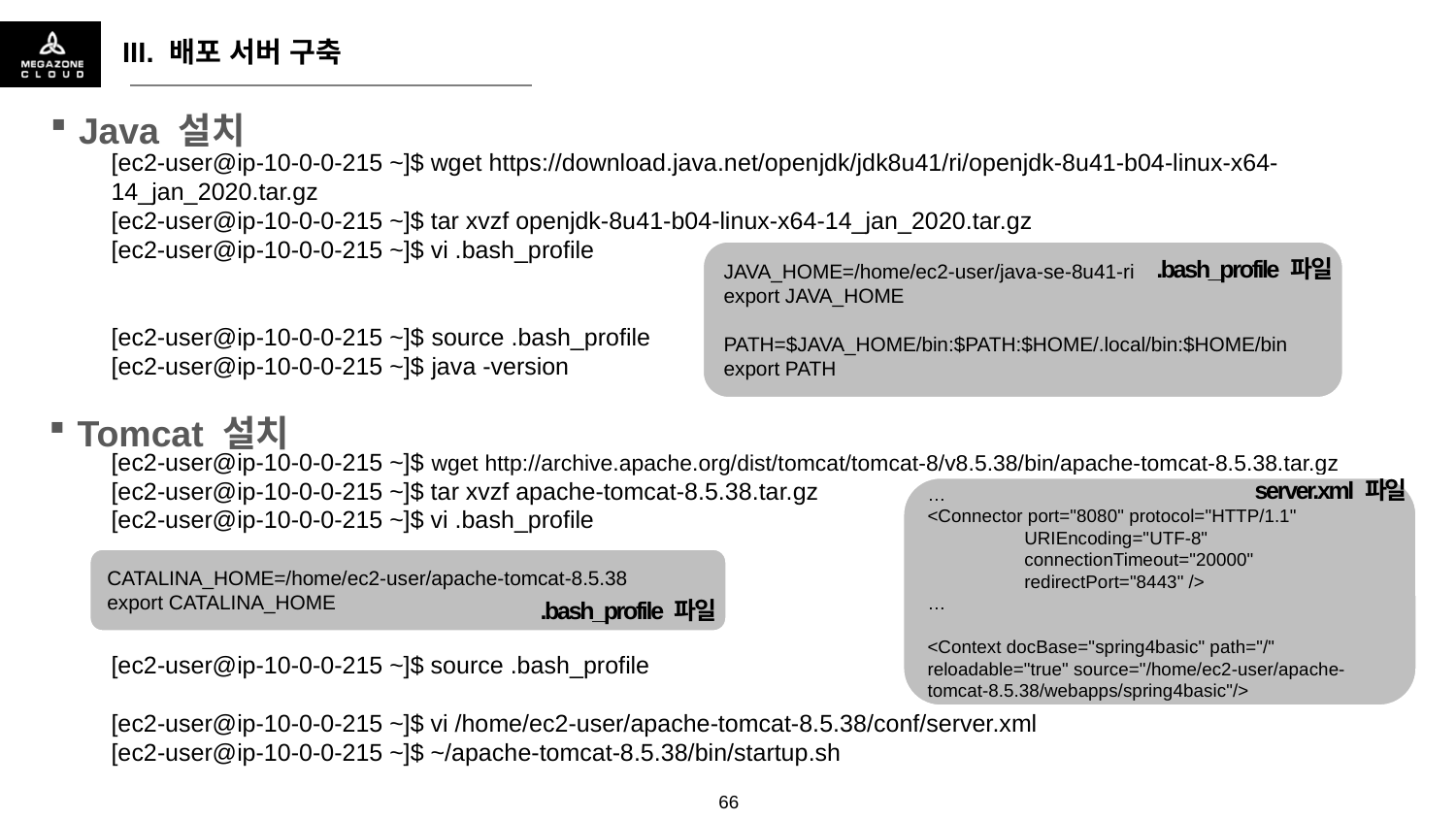

III. 배포 서버 구축
Java 설치
[ec2-user@ip-10-0-0-215 ~]$ wget https://download.java.net/openjdk/jdk8u41/ri/openjdk-8u41-b04-linux-x64-14_jan_2020.tar.gz
[ec2-user@ip-10-0-0-215 ~]$ tar xvzf openjdk-8u41-b04-linux-x64-14_jan_2020.tar.gz
[ec2-user@ip-10-0-0-215 ~]$ vi .bash_profile

[ec2-user@ip-10-0-0-215 ~]$ source .bash_profile
[ec2-user@ip-10-0-0-215 ~]$ java -version
.bash_profile 파일
JAVA_HOME=/home/ec2-user/java-se-8u41-ri
export JAVA_HOME

PATH=$JAVA_HOME/bin:$PATH:$HOME/.local/bin:$HOME/bin
export PATH
Tomcat 설치
[ec2-user@ip-10-0-0-215 ~]$ wget http://archive.apache.org/dist/tomcat/tomcat-8/v8.5.38/bin/apache-tomcat-8.5.38.tar.gz
[ec2-user@ip-10-0-0-215 ~]$ tar xvzf apache-tomcat-8.5.38.tar.gz
[ec2-user@ip-10-0-0-215 ~]$ vi .bash_profile

[ec2-user@ip-10-0-0-215 ~]$ source .bash_profile

[ec2-user@ip-10-0-0-215 ~]$ vi /home/ec2-user/apache-tomcat-8.5.38/conf/server.xml
[ec2-user@ip-10-0-0-215 ~]$ ~/apache-tomcat-8.5.38/bin/startup.sh
server.xml 파일
…
<Connector port="8080" protocol="HTTP/1.1"
                   URIEncoding="UTF-8"
                   connectionTimeout="20000"
                   redirectPort="8443" />
…

<Context docBase="spring4basic" path="/" reloadable="true" source="/home/ec2-user/apache-tomcat-8.5.38/webapps/spring4basic"/>
CATALINA_HOME=/home/ec2-user/apache-tomcat-8.5.38
export CATALINA_HOME
.bash_profile 파일
66